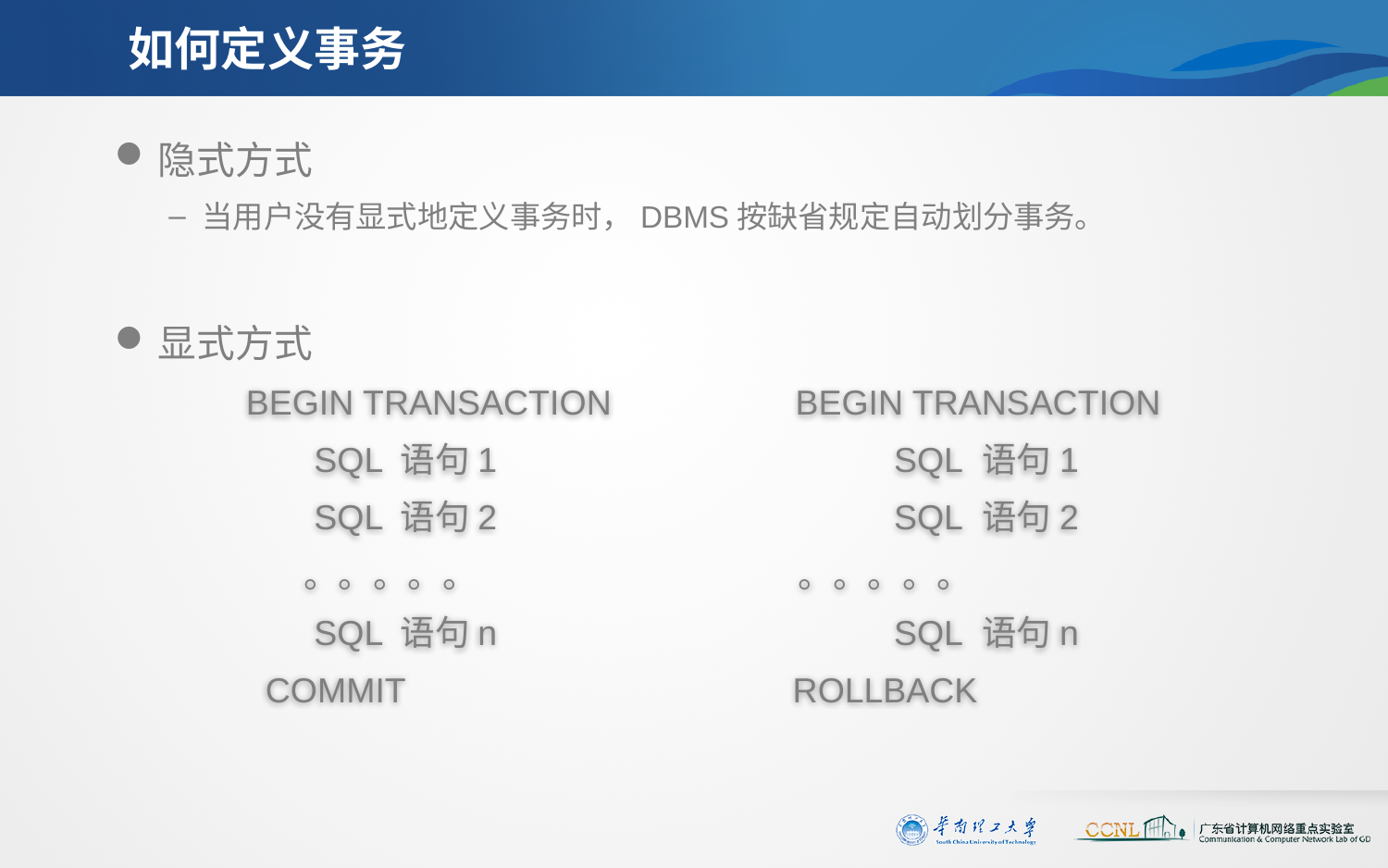

# 如何定义事务
隐式方式
当用户没有显式地定义事务时，DBMS按缺省规定自动划分事务。

显式方式
   BEGIN TRANSACTION                   BEGIN TRANSACTION
          SQL 语句1                                         SQL 语句1
          SQL 语句2                                         SQL 语句2
          。。。。。                                         。。。。。
          SQL 语句n                                         SQL 语句n
     COMMIT                                        ROLLBACK